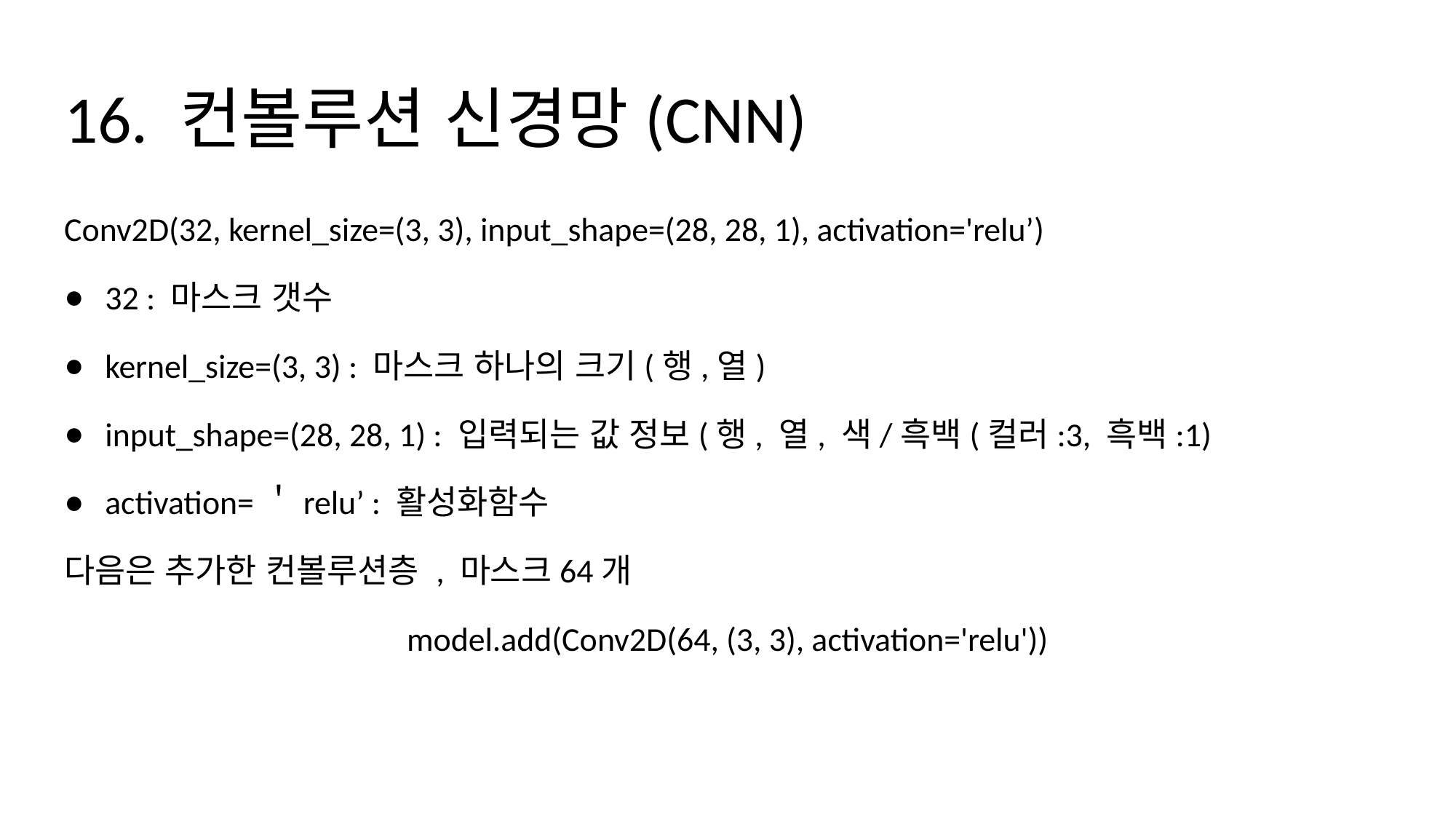

# 16. 컨볼루션 신경망(CNN)
Conv2D(32, kernel_size=(3, 3), input_shape=(28, 28, 1), activation='relu’)
32 : 마스크 갯수
kernel_size=(3, 3) : 마스크 하나의 크기(행,열)
input_shape=(28, 28, 1) : 입력되는 값 정보(행, 열, 색/흑백(컬러:3, 흑백:1)
activation=＇relu’ : 활성화함수
다음은 추가한 컨볼루션층 , 마스크64개
model.add(Conv2D(64, (3, 3), activation='relu'))